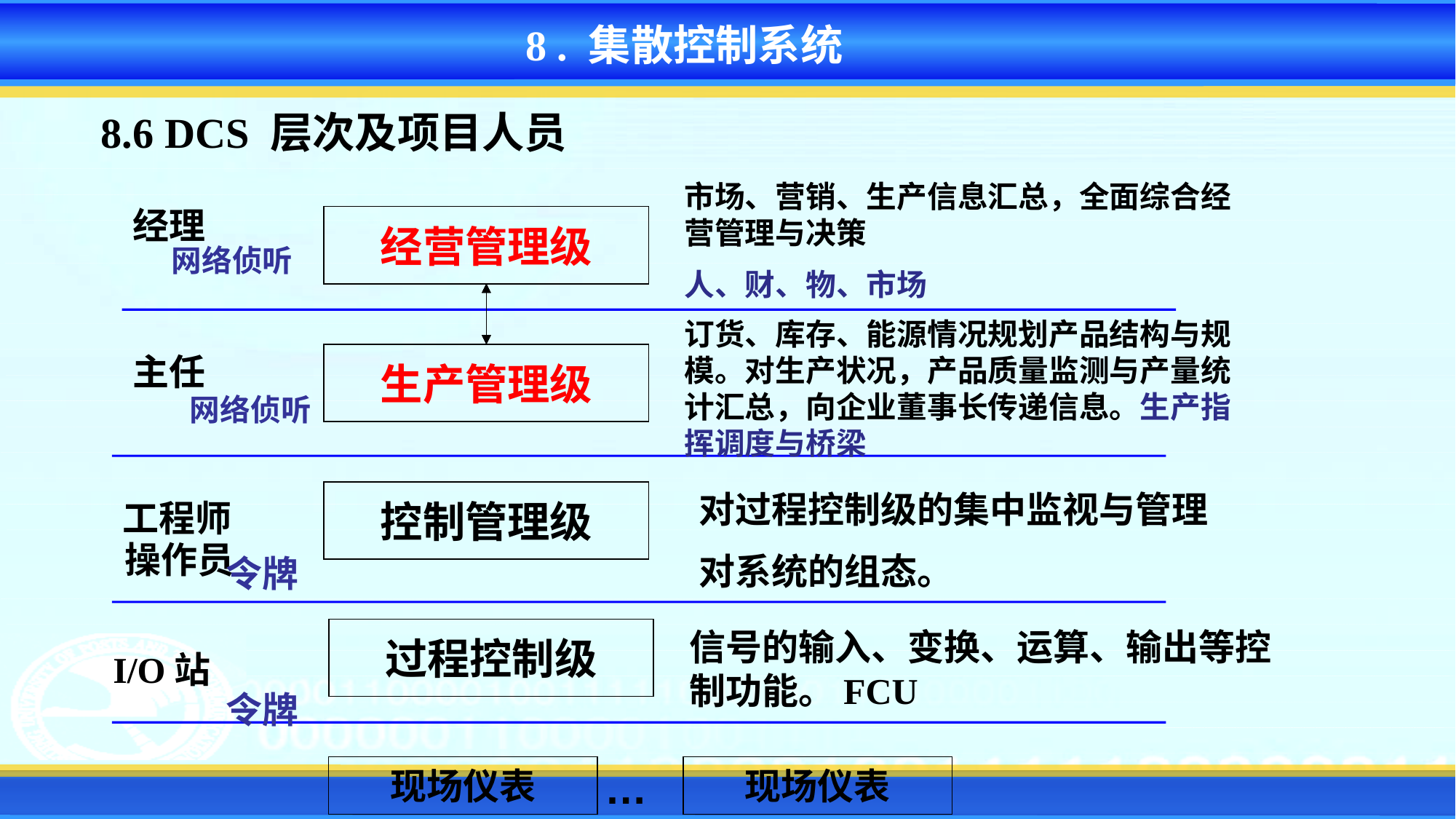

8 . 集散控制系统
8.6 DCS 层次及项目人员
市场、营销、生产信息汇总，全面综合经营管理与决策
人、财、物、市场
经理
经营管理级
网络侦听
订货、库存、能源情况规划产品结构与规模。对生产状况，产品质量监测与产量统计汇总，向企业董事长传递信息。生产指挥调度与桥梁

主任
生产管理级
网络侦听

对过程控制级的集中监视与管理
对系统的组态。
控制管理级
工程师
操作员
令牌

过程控制级
信号的输入、变换、运算、输出等控制功能。FCU
I/O站
令牌

现场仪表
…
现场仪表